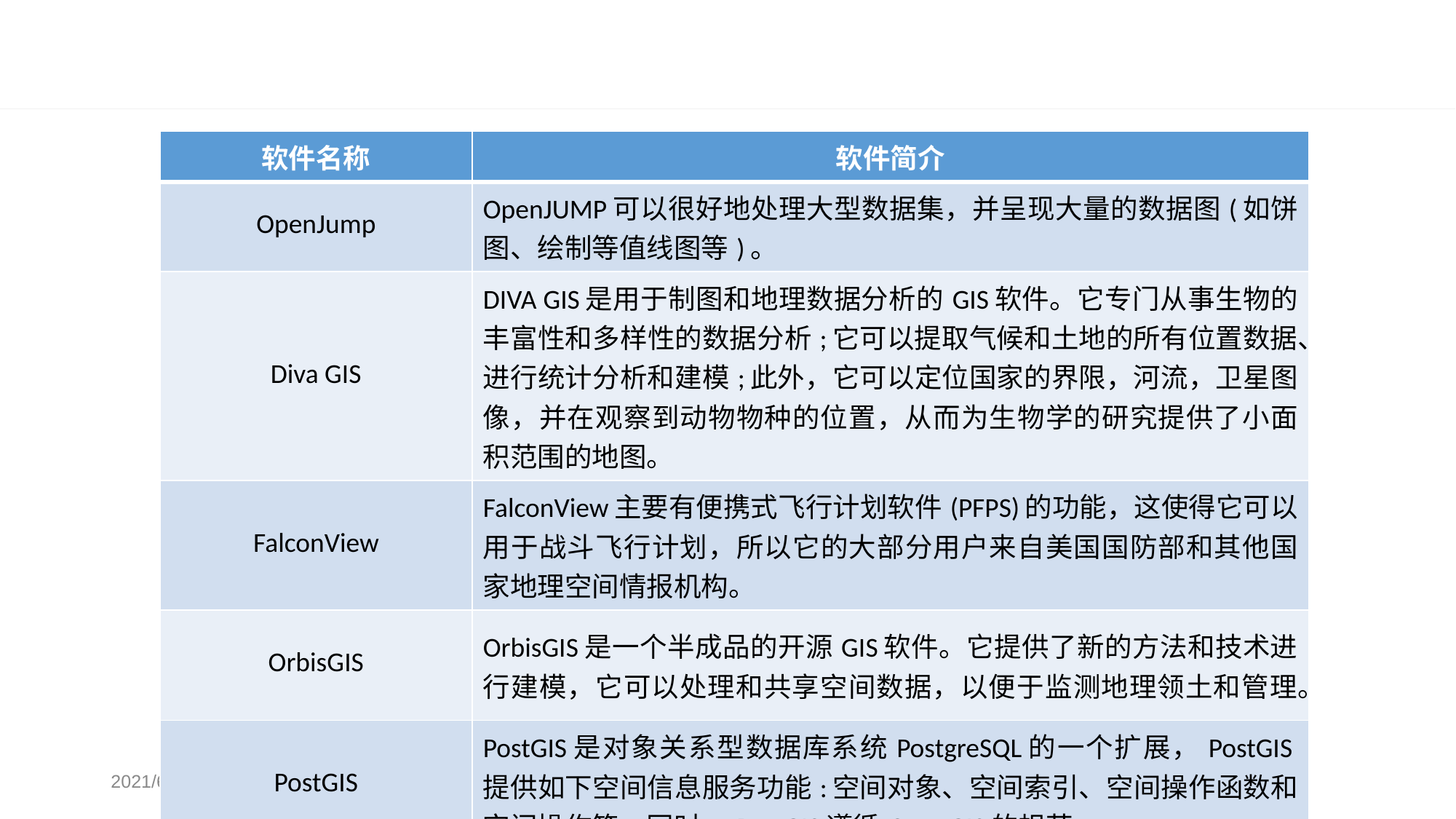

#
| 软件名称 | 软件简介 |
| --- | --- |
| OpenJump | OpenJUMP可以很好地处理大型数据集，并呈现大量的数据图(如饼图、绘制等值线图等)。 |
| Diva GIS | DIVA GIS是用于制图和地理数据分析的GIS软件。它专门从事生物的丰富性和多样性的数据分析;它可以提取气候和土地的所有位置数据、进行统计分析和建模;此外，它可以定位国家的界限，河流，卫星图像，并在观察到动物物种的位置，从而为生物学的研究提供了小面积范围的地图。 |
| FalconView | FalconView主要有便携式飞行计划软件(PFPS)的功能，这使得它可以用于战斗飞行计划，所以它的大部分用户来自美国国防部和其他国家地理空间情报机构。 |
| OrbisGIS | OrbisGIS是一个半成品的开源GIS软件。它提供了新的方法和技术进行建模，它可以处理和共享空间数据，以便于监测地理领土和管理。 |
| PostGIS | PostGIS是对象关系型数据库系统PostgreSQL的一个扩展，PostGIS提供如下空间信息服务功能:空间对象、空间索引、空间操作函数和空间操作符。同时，PostGIS遵循OpenGIS的规范。 |
2021/6/8